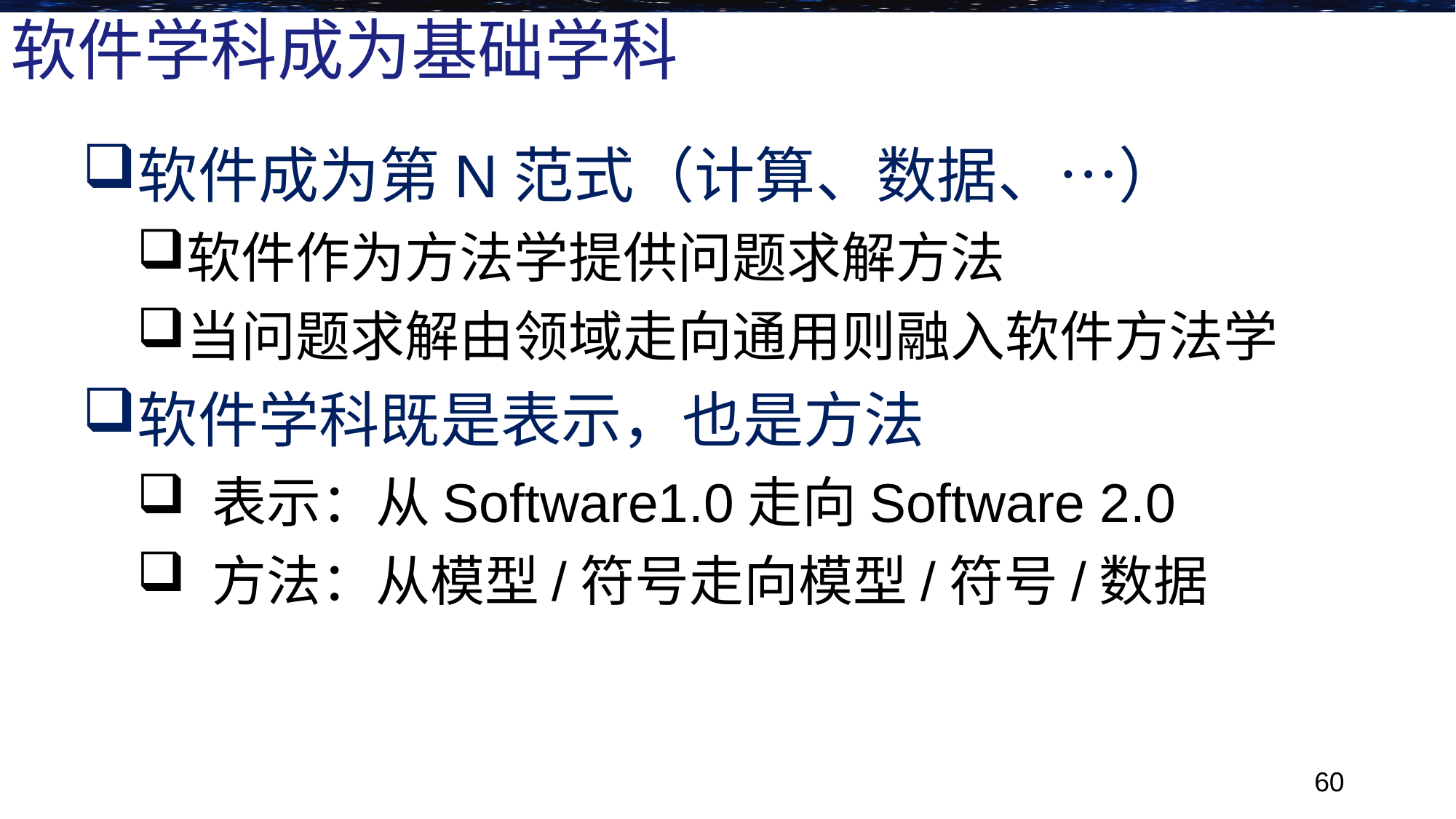

# 软件学科成为基础学科
软件成为第N范式（计算、数据、…）
软件作为方法学提供问题求解方法
当问题求解由领域走向通用则融入软件方法学
软件学科既是表示，也是方法
 表示：从Software1.0走向Software 2.0
 方法：从模型/符号走向模型/符号/数据
60